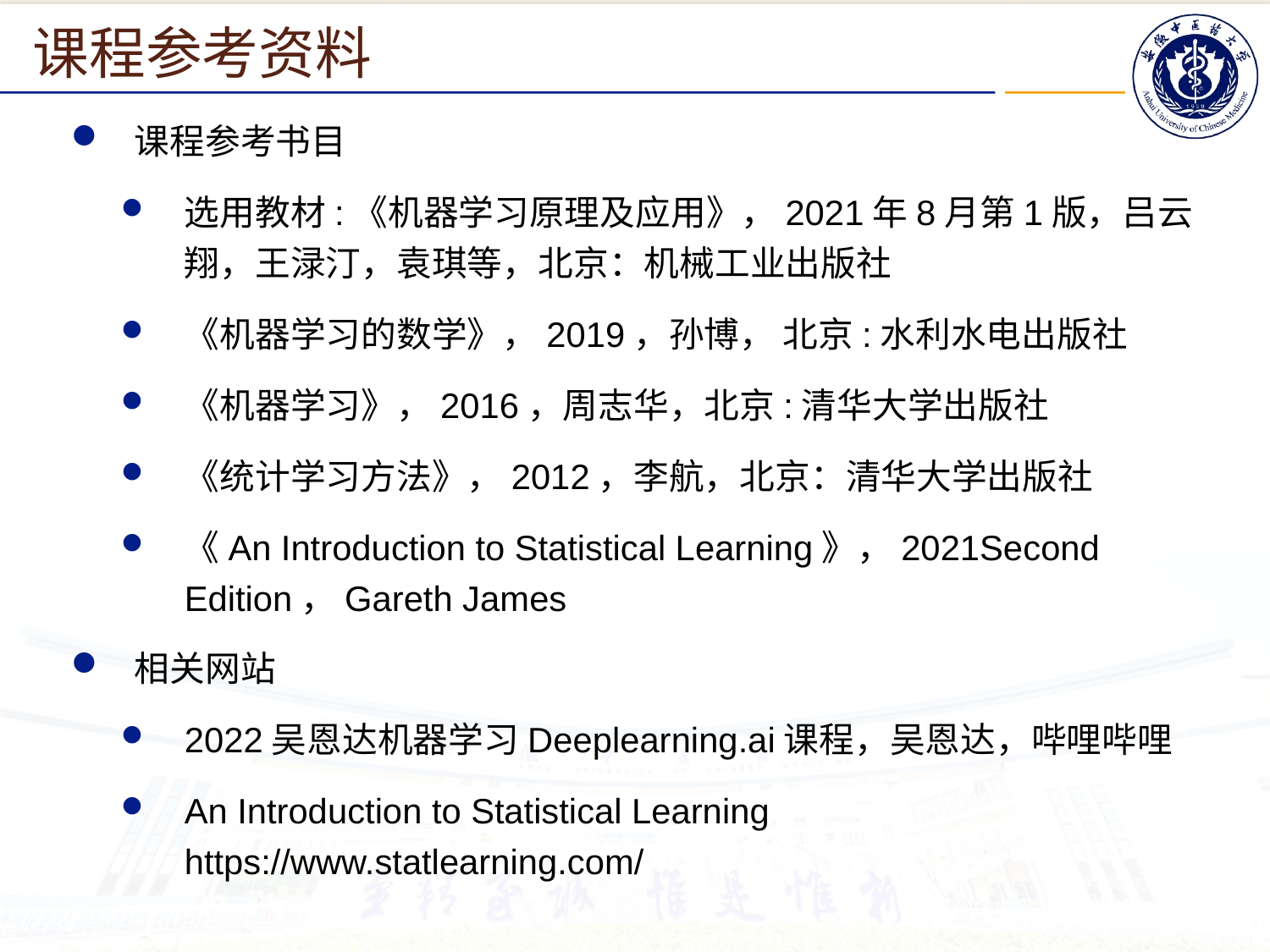

课程参考资料
课程参考书目
选用教材:《机器学习原理及应用》，2021年8月第1版，吕云翔，王渌汀，袁琪等，北京：机械工业出版社
《机器学习的数学》，2019，孙博， 北京:水利水电出版社
《机器学习》，2016，周志华，北京:清华大学出版社
《统计学习方法》，2012，李航，北京：清华大学出版社
《An Introduction to Statistical Learning》，2021Second Edition，Gareth James
相关网站
2022吴恩达机器学习Deeplearning.ai课程，吴恩达，哔哩哔哩
An Introduction to Statistical Learning https://www.statlearning.com/